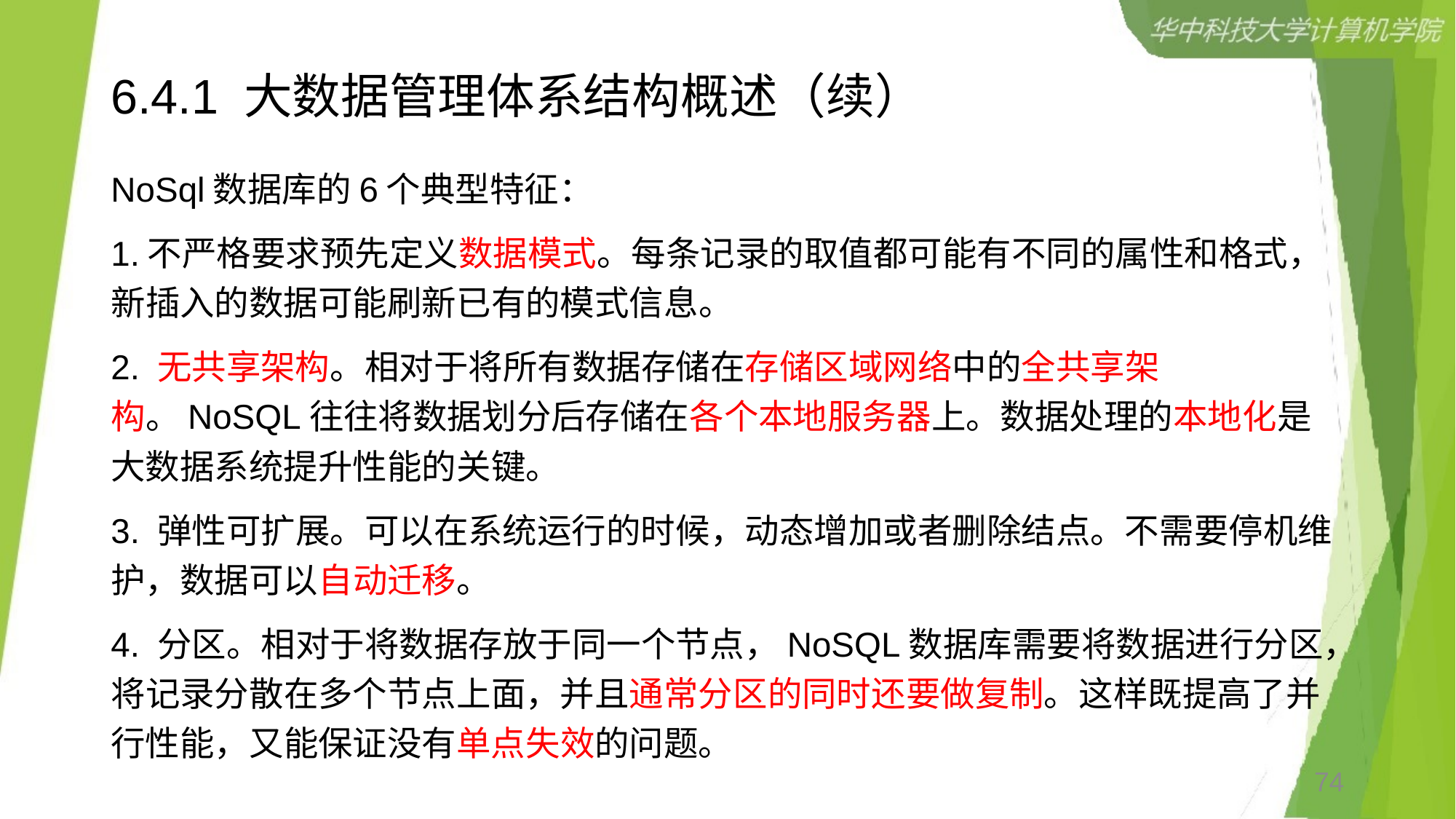

# 6.4.1 大数据管理体系结构概述（续）
NoSql数据库的6个典型特征：
1.不严格要求预先定义数据模式。每条记录的取值都可能有不同的属性和格式，新插入的数据可能刷新已有的模式信息。
2. 无共享架构。相对于将所有数据存储在存储区域网络中的全共享架构。NoSQL往往将数据划分后存储在各个本地服务器上。数据处理的本地化是大数据系统提升性能的关键。
3. 弹性可扩展。可以在系统运行的时候，动态增加或者删除结点。不需要停机维护，数据可以自动迁移。
4. 分区。相对于将数据存放于同一个节点，NoSQL数据库需要将数据进行分区，将记录分散在多个节点上面，并且通常分区的同时还要做复制。这样既提高了并行性能，又能保证没有单点失效的问题。
74